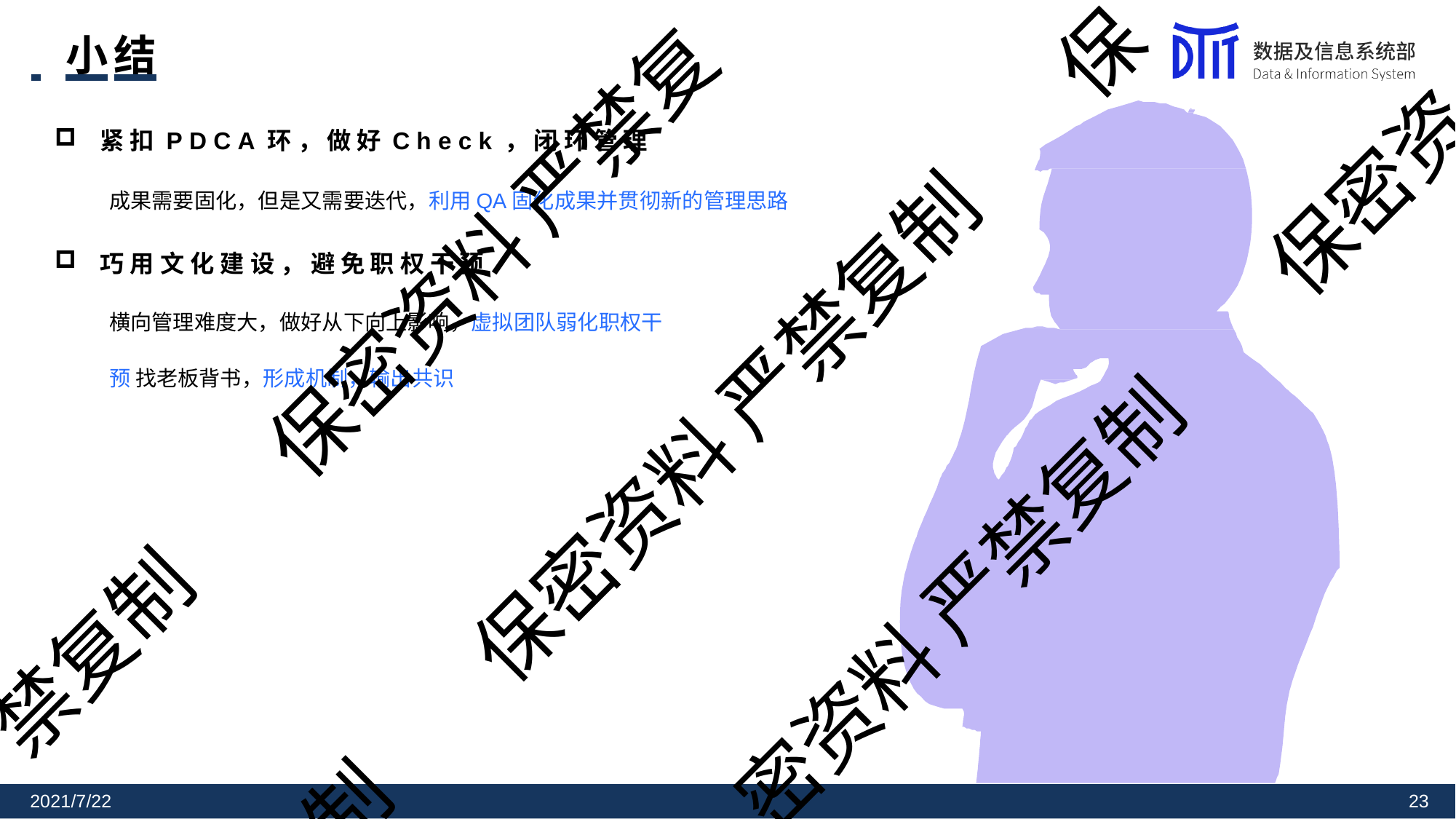

保
 	小结
紧扣P D C A 环， 做 好 C h e c k ， 闭环 管 理

成果需要固化，但是又需要迭代，利用QA固化成果并贯彻新的管理思路

巧用文化建设，避 免 职权 干 预
横向管理难度大，做好从下向上影响，虚拟团队弱化职权干预 找老板背书，形成机制，输出共识

保密资
保密资料 严禁复
保密资料 严禁复制
密资料 严禁复制
禁复制
制
23
2021/7/22